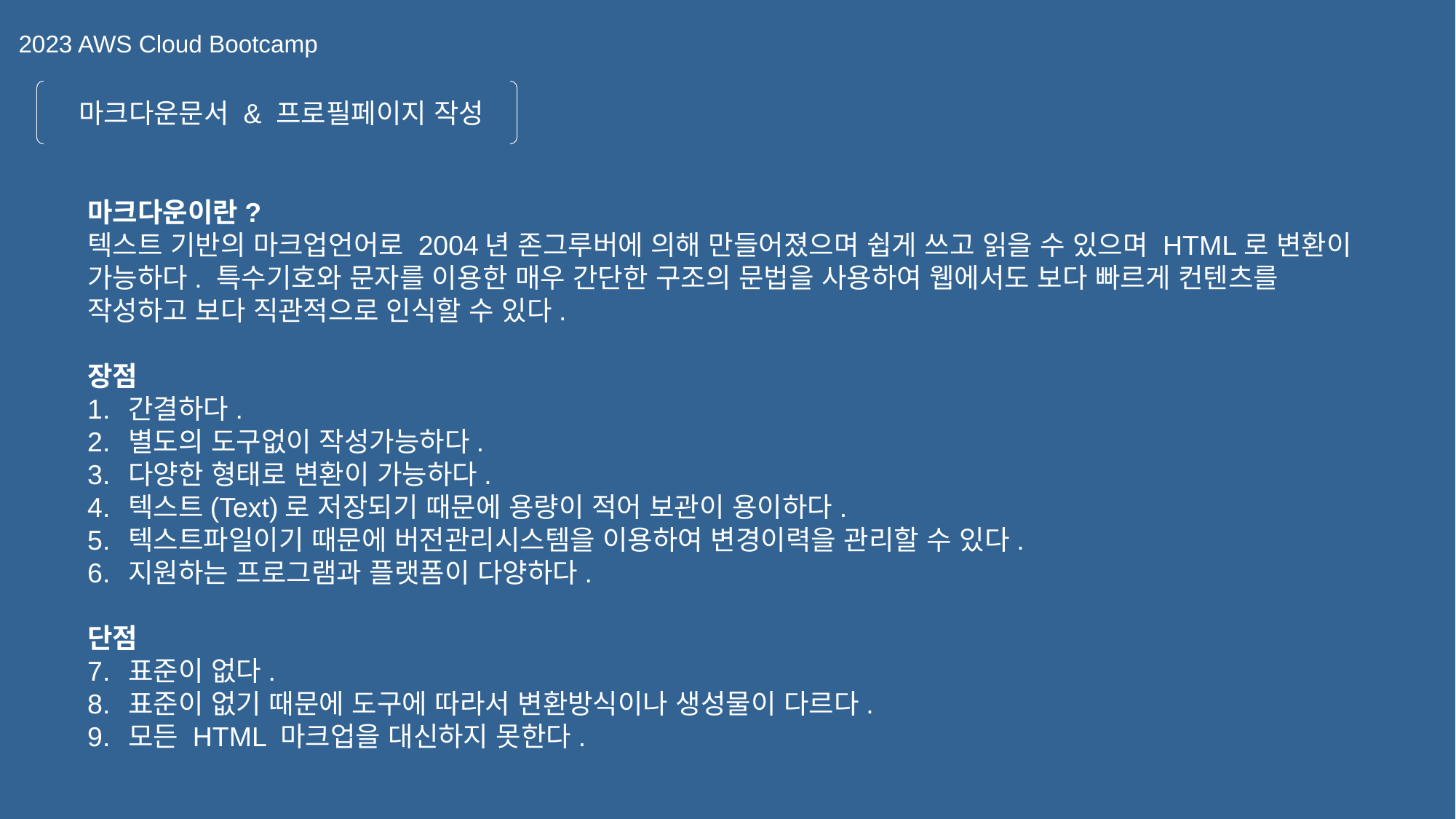

2023 AWS Cloud Bootcamp

마크다운문서 & 프로필페이지 작성
마크다운이란?
텍스트 기반의 마크업언어로 2004년 존그루버에 의해 만들어졌으며 쉽게 쓰고 읽을 수 있으며 HTML로 변환이 가능하다. 특수기호와 문자를 이용한 매우 간단한 구조의 문법을 사용하여 웹에서도 보다 빠르게 컨텐츠를 작성하고 보다 직관적으로 인식할 수 있다.

장점
간결하다.
별도의 도구없이 작성가능하다.
다양한 형태로 변환이 가능하다.
텍스트(Text)로 저장되기 때문에 용량이 적어 보관이 용이하다.
텍스트파일이기 때문에 버전관리시스템을 이용하여 변경이력을 관리할 수 있다.
지원하는 프로그램과 플랫폼이 다양하다.

단점
표준이 없다.
표준이 없기 때문에 도구에 따라서 변환방식이나 생성물이 다르다.
모든 HTML 마크업을 대신하지 못한다.